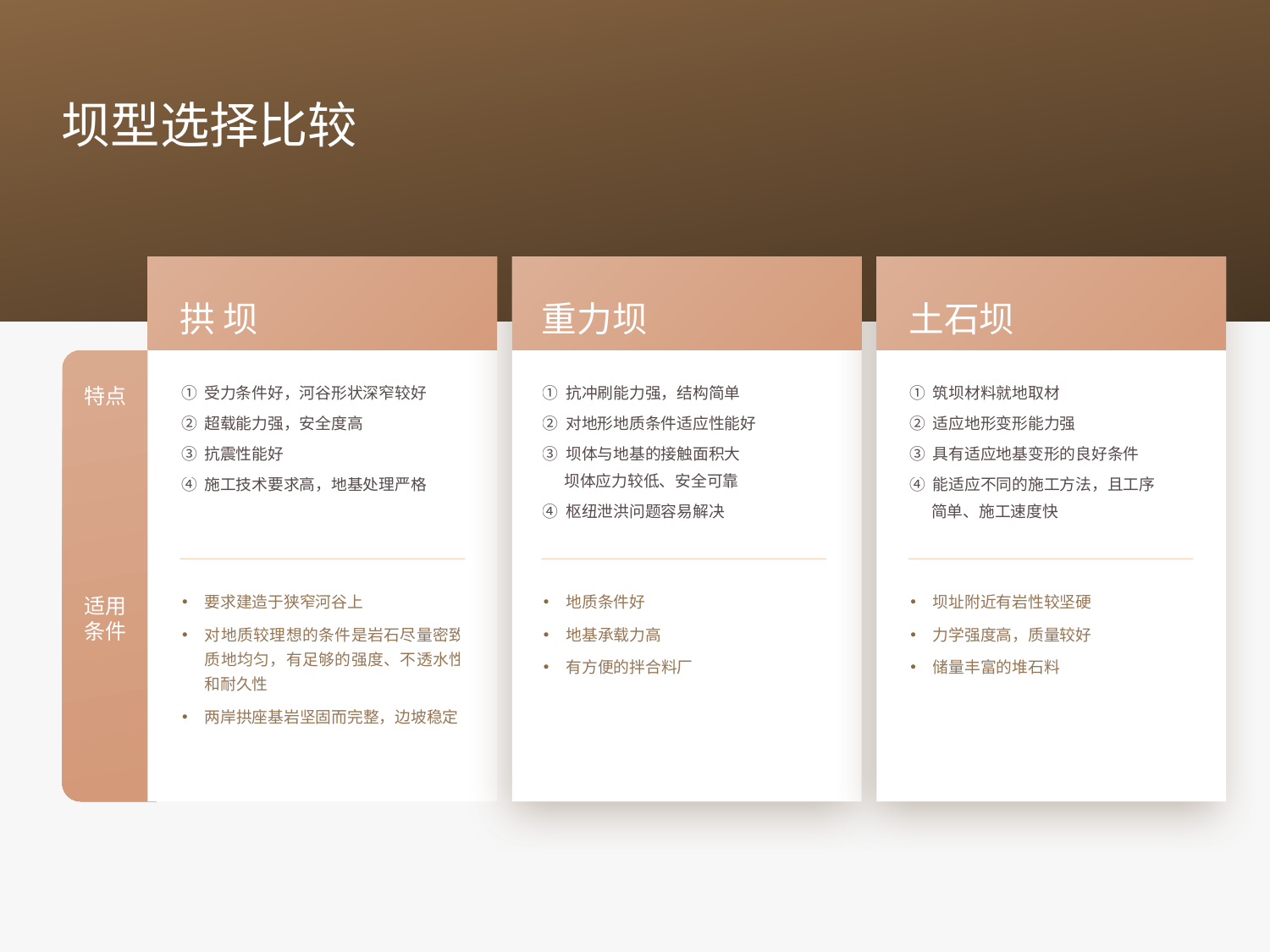

坝型选择比较

拱 坝
重力坝
土石坝
① 受力条件好，河谷形状深窄较好
② 超载能力强，安全度高
③ 抗震性能好
④ 施工技术要求高，地基处理严格
① 抗冲刷能力强，结构简单
② 对地形地质条件适应性能好
③ 坝体与地基的接触面积大
     坝体应力较低、安全可靠
④ 枢纽泄洪问题容易解决
① 筑坝材料就地取材
② 适应地形变形能力强
③ 具有适应地基变形的良好条件
④ 能适应不同的施工方法，且工序
     简单、施工速度快
特点
要求建造于狭窄河谷上
对地质较理想的条件是岩石尽量密致质地均匀，有足够的强度、不透水性和耐久性
两岸拱座基岩坚固而完整，边坡稳定
地质条件好
地基承载力高
有方便的拌合料厂
坝址附近有岩性较坚硬
力学强度高，质量较好
储量丰富的堆石料
适用
条件